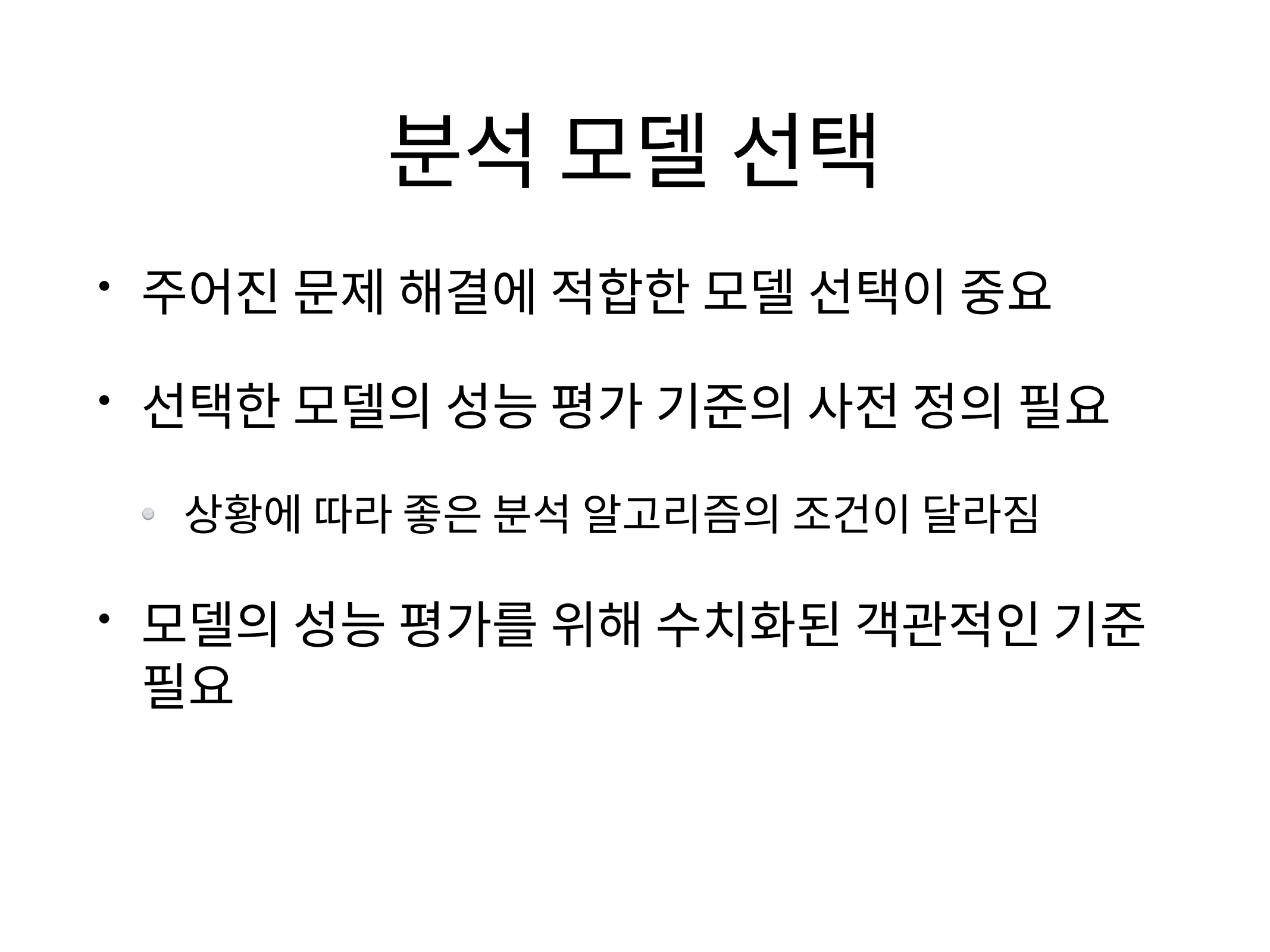

# 분석 모델 선택
주어진 문제 해결에 적합한 모델 선택이 중요
선택한 모델의 성능 평가 기준의 사전 정의 필요
상황에 따라 좋은 분석 알고리즘의 조건이 달라짐
모델의 성능 평가를 위해 수치화된 객관적인 기준 필요
66